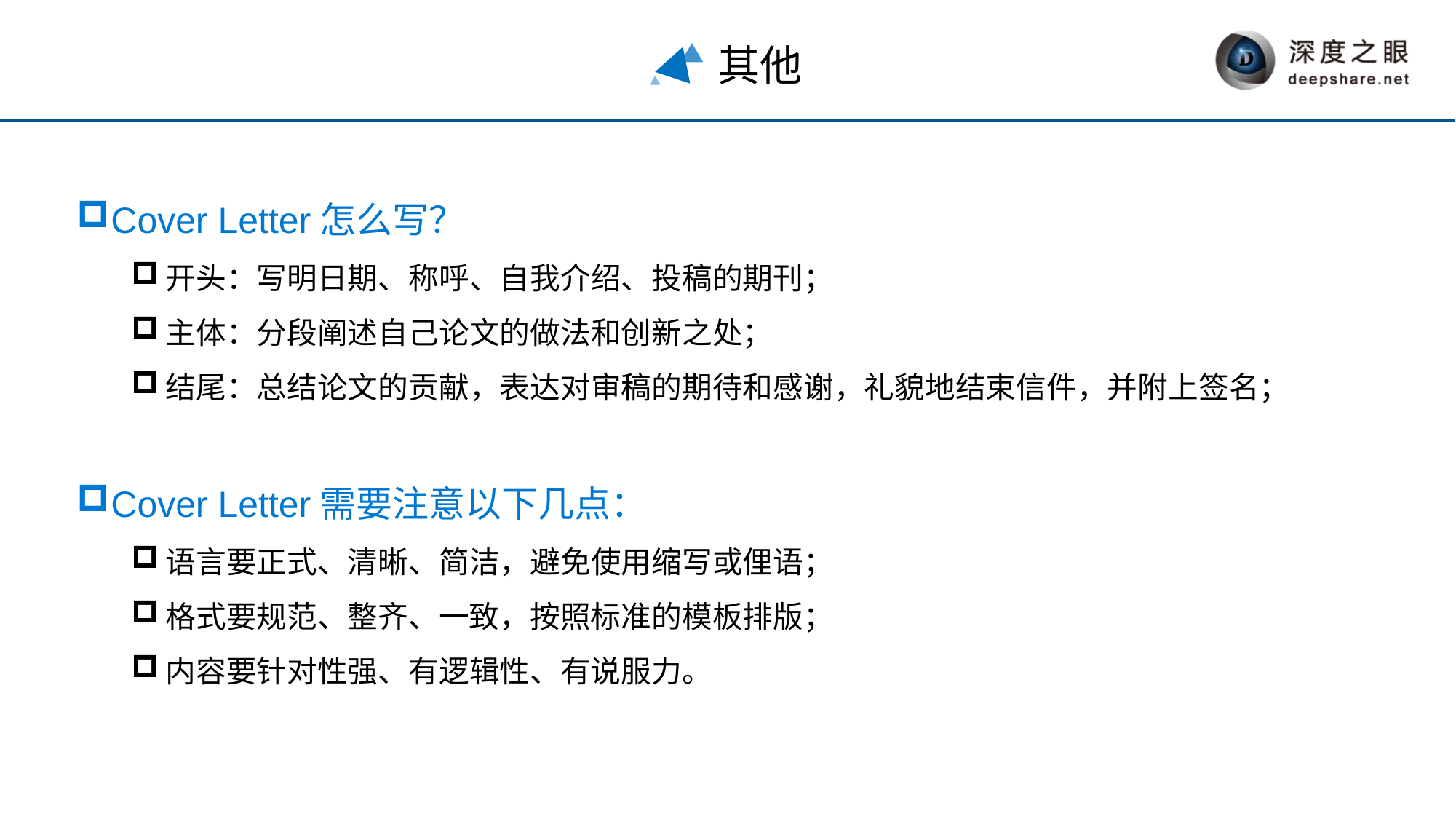

其他

Cover Letter怎么写？
开头：写明日期、称呼、自我介绍、投稿的期刊；
主体：分段阐述自己论文的做法和创新之处；
结尾：总结论文的贡献，表达对审稿的期待和感谢，礼貌地结束信件，并附上签名；

Cover Letter需要注意以下几点：
语言要正式、清晰、简洁，避免使用缩写或俚语；
格式要规范、整齐、一致，按照标准的模板排版；
内容要针对性强、有逻辑性、有说服力。